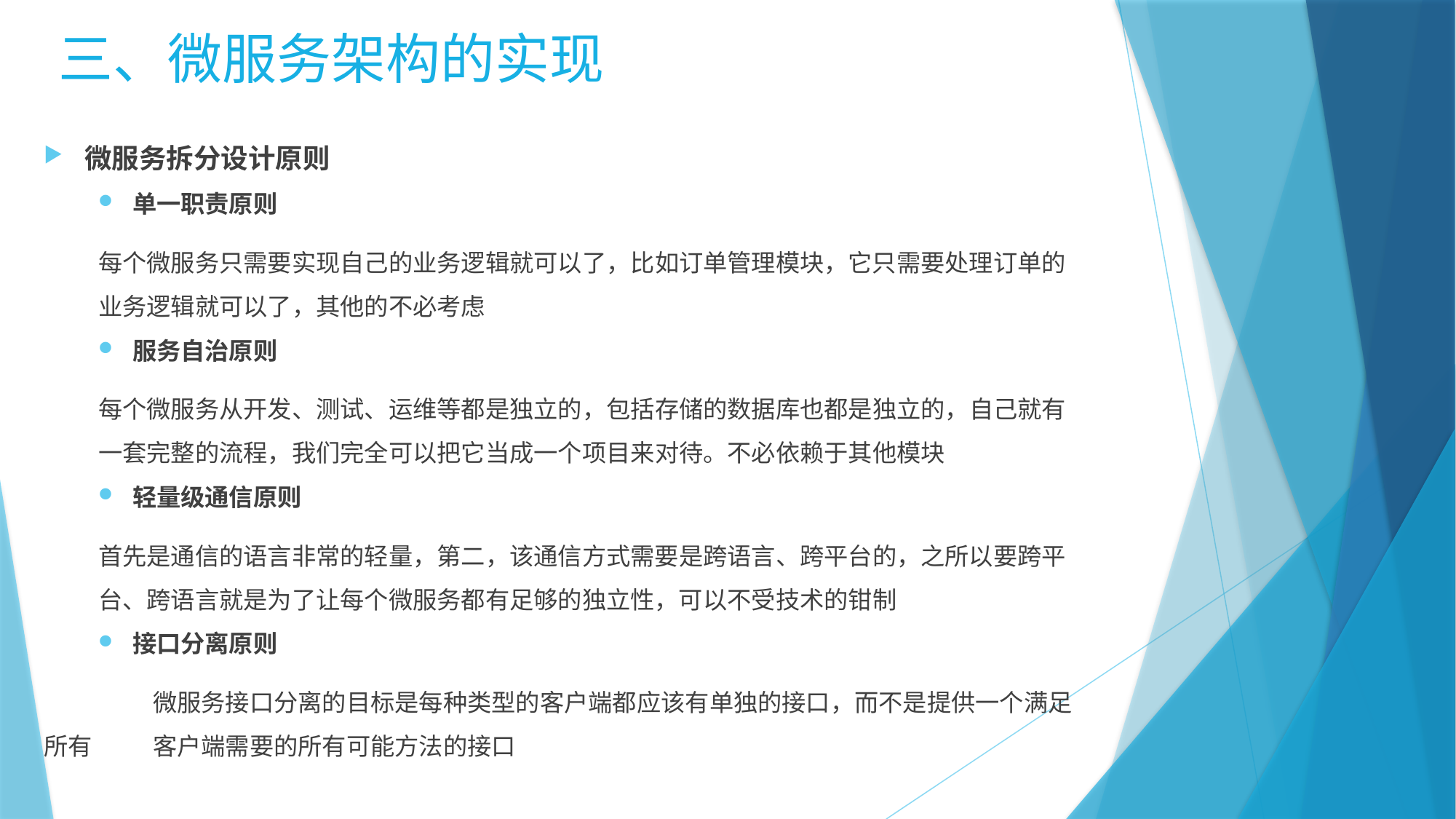

三、微服务架构的实现
微服务拆分设计原则
单一职责原则
每个微服务只需要实现自己的业务逻辑就可以了，比如订单管理模块，它只需要处理订单的业务逻辑就可以了，其他的不必考虑
服务自治原则
每个微服务从开发、测试、运维等都是独立的，包括存储的数据库也都是独立的，自己就有一套完整的流程，我们完全可以把它当成一个项目来对待。不必依赖于其他模块
轻量级通信原则
首先是通信的语言非常的轻量，第二，该通信方式需要是跨语言、跨平台的，之所以要跨平台、跨语言就是为了让每个微服务都有足够的独立性，可以不受技术的钳制
接口分离原则
	微服务接口分离的目标是每种类型的客户端都应该有单独的接口，而不是提供一个满足所有	客户端需要的所有可能方法的接口